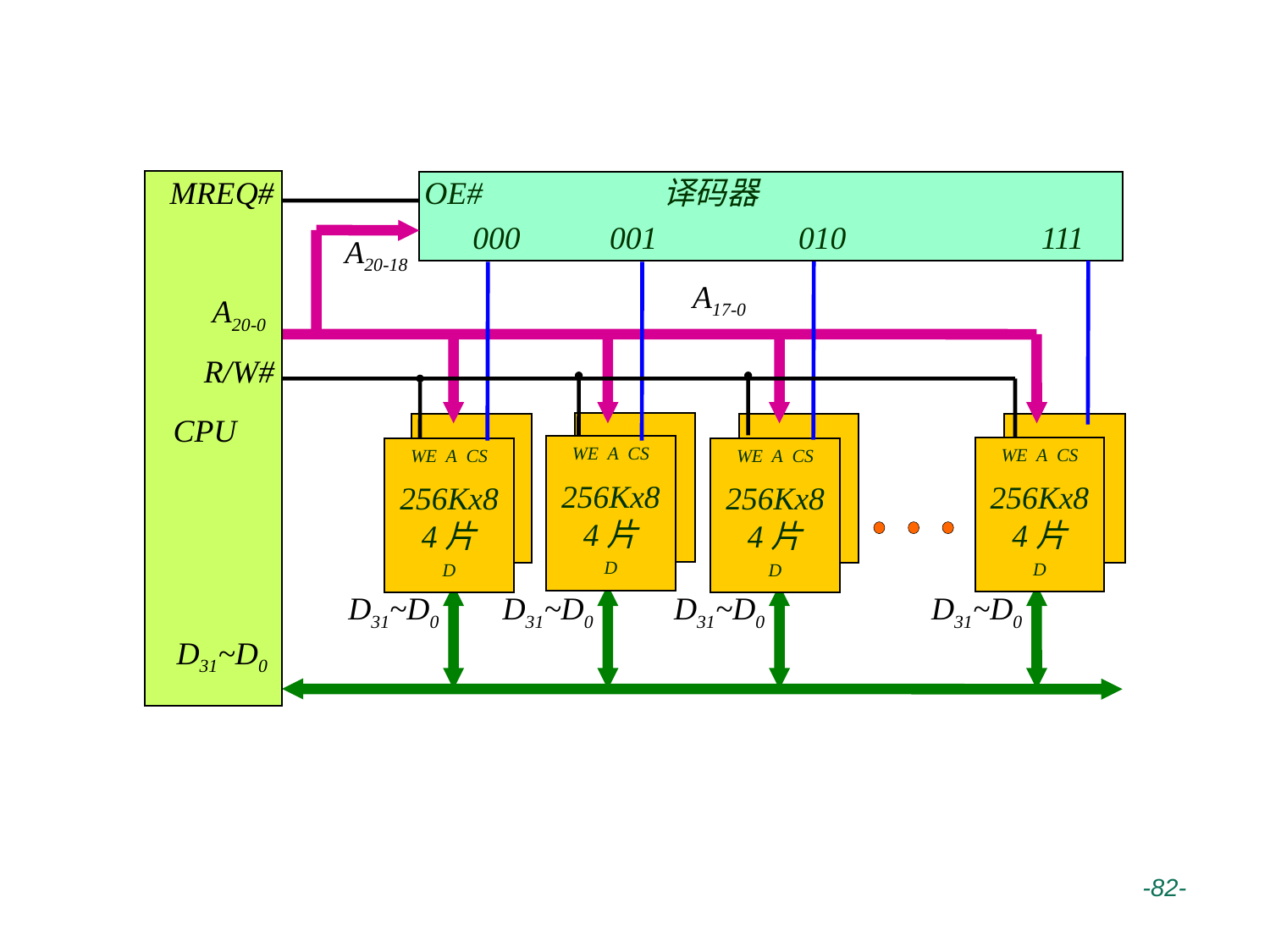

MREQ#
A20-0
R/W#
CPU
D31~D0
OE#
译码器

000
001
010
111

A20-18

A17-0

WE  A  CS
256Kx8
4片
D

WE  A  CS
256Kx8
4片
D

WE  A  CS
256Kx8
4片
D

WE  A  CS
256Kx8
4片
D

D31~D0
D31~D0
D31~D0
D31~D0

 -82-